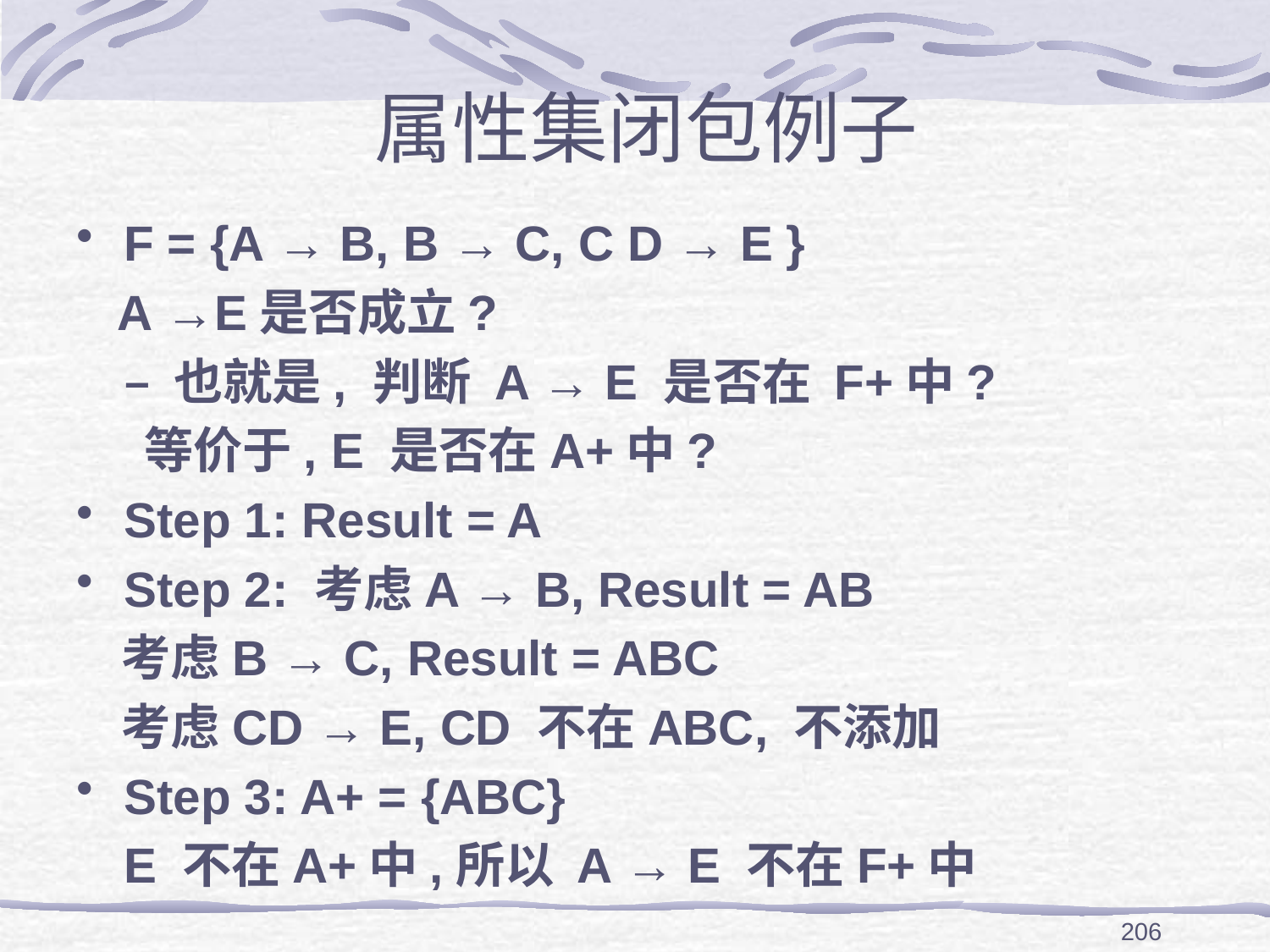

# 属性集闭包例子
F = {A → B, B → C, C D → E }
   A →E是否成立?
	– 也就是, 判断 A → E 是否在 F+中?
     等价于, E 是否在A+中?
Step 1: Result = A
Step 2: 考虑A → B, Result = AB
   考虑B → C, Result = ABC
   考虑CD → E, CD 不在ABC, 不添加
Step 3: A+ = {ABC}
	E 不在A+中,所以 A → E 不在F+中
206